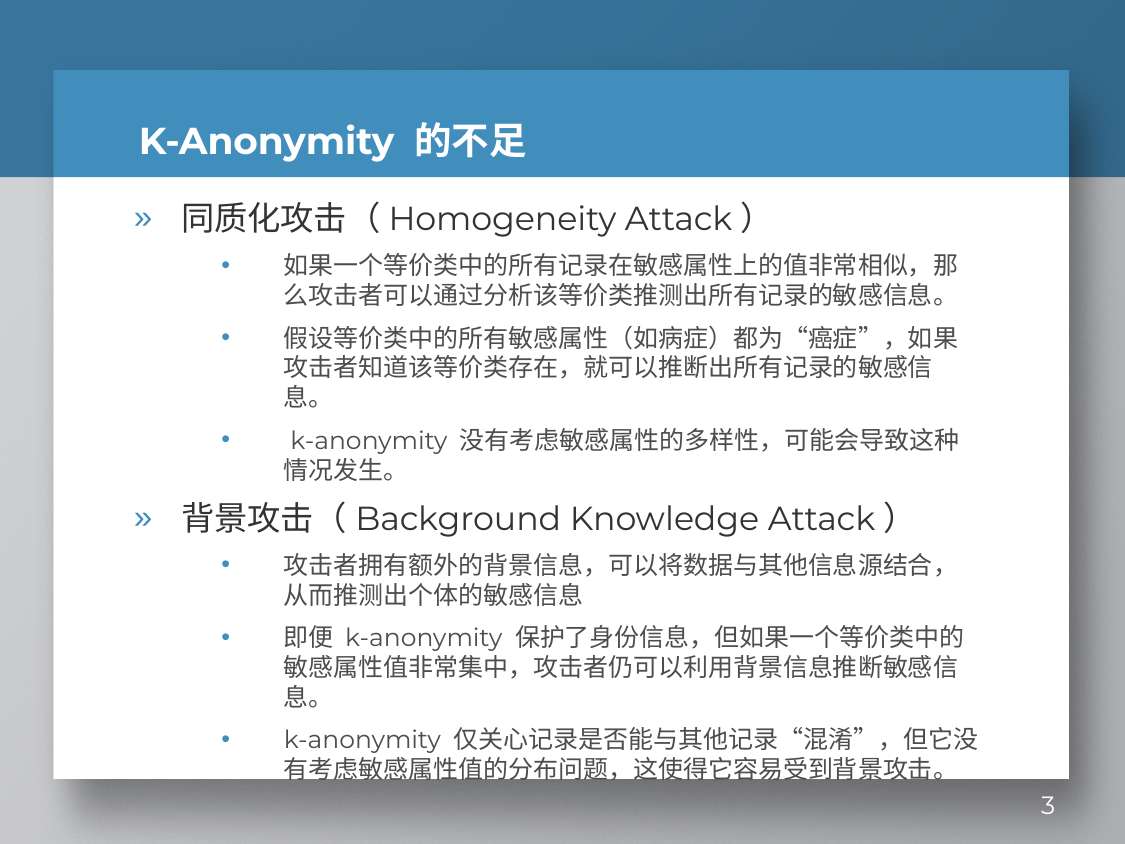

# K-Anonymity 的不足
同质化攻击（Homogeneity Attack）
如果一个等价类中的所有记录在敏感属性上的值非常相似，那么攻击者可以通过分析该等价类推测出所有记录的敏感信息。
假设等价类中的所有敏感属性（如病症）都为“癌症”，如果攻击者知道该等价类存在，就可以推断出所有记录的敏感信息。
 k-anonymity 没有考虑敏感属性的多样性，可能会导致这种情况发生。
背景攻击（Background Knowledge Attack）
攻击者拥有额外的背景信息，可以将数据与其他信息源结合，从而推测出个体的敏感信息
即便 k-anonymity 保护了身份信息，但如果一个等价类中的敏感属性值非常集中，攻击者仍可以利用背景信息推断敏感信息。
k-anonymity 仅关心记录是否能与其他记录“混淆”，但它没有考虑敏感属性值的分布问题，这使得它容易受到背景攻击。

3
3